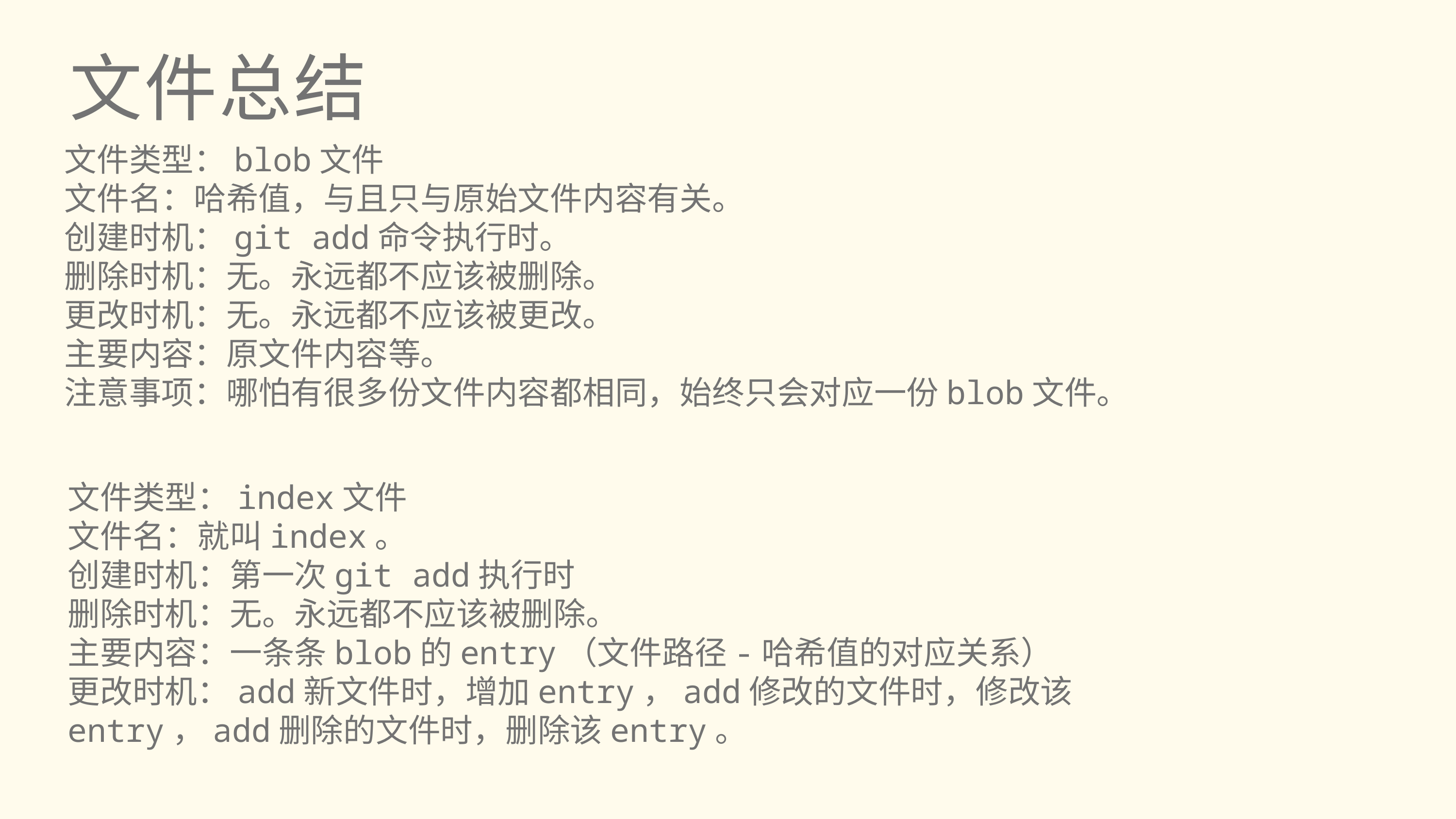

文件总结
文件类型：blob文件
文件名：哈希值，与且只与原始文件内容有关。
创建时机：git add命令执行时。
删除时机：无。永远都不应该被删除。
更改时机：无。永远都不应该被更改。
主要内容：原文件内容等。
注意事项：哪怕有很多份文件内容都相同，始终只会对应一份blob文件。

文件类型：index文件
文件名：就叫index。
创建时机：第一次git add执行时
删除时机：无。永远都不应该被删除。
主要内容：一条条blob的entry（文件路径-哈希值的对应关系）
更改时机：add新文件时，增加entry，add修改的文件时，修改该entry，add删除的文件时，删除该entry。